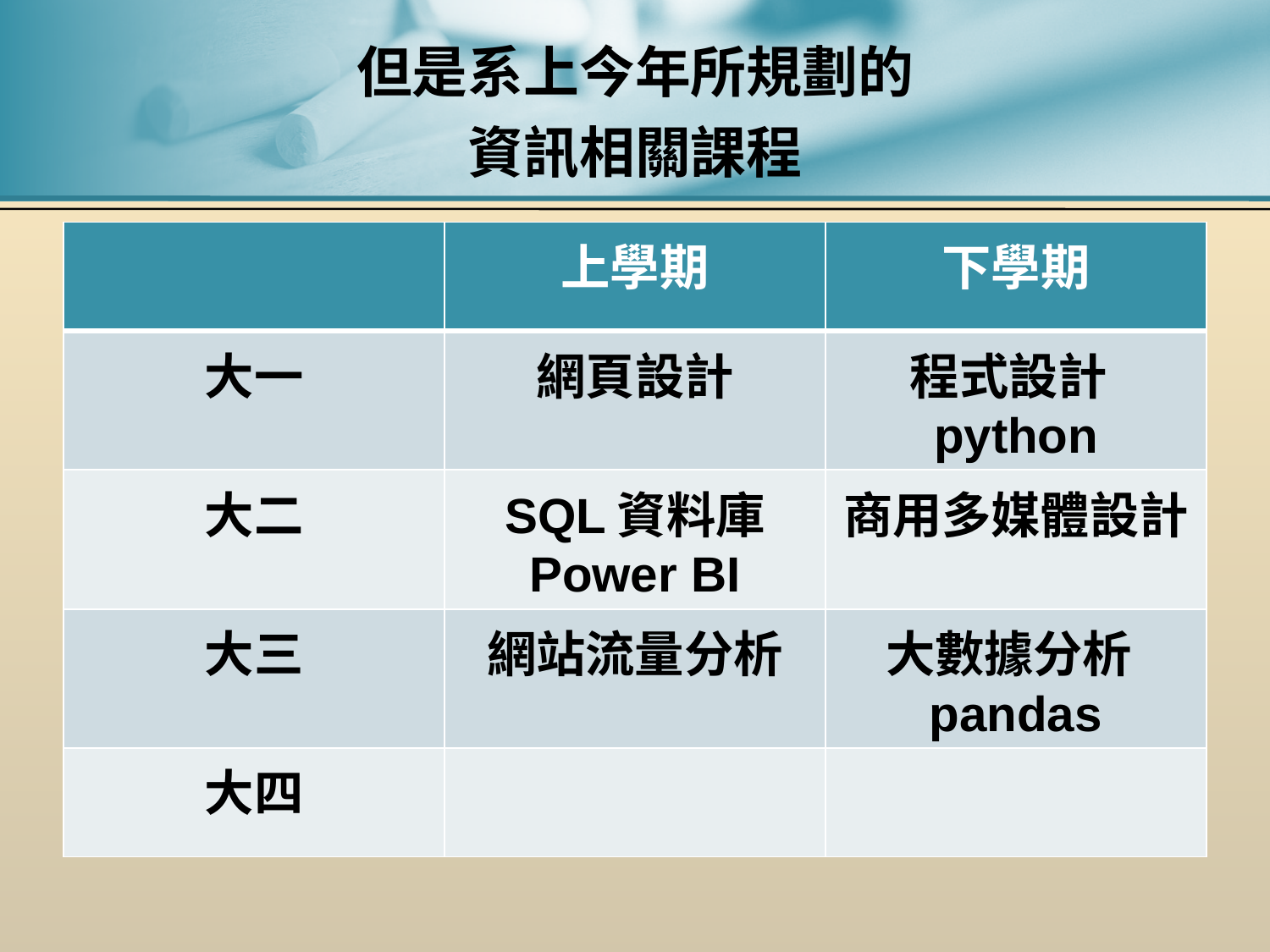

# 但是系上今年所規劃的 資訊相關課程
|  | 上學期 | 下學期 |
| --- | --- | --- |
| 大一 | 網頁設計 | 程式設計python |
| 大二 | SQL資料庫 Power BI | 商用多媒體設計 |
| 大三 | 網站流量分析 | 大數據分析pandas |
| 大四 |  |  |